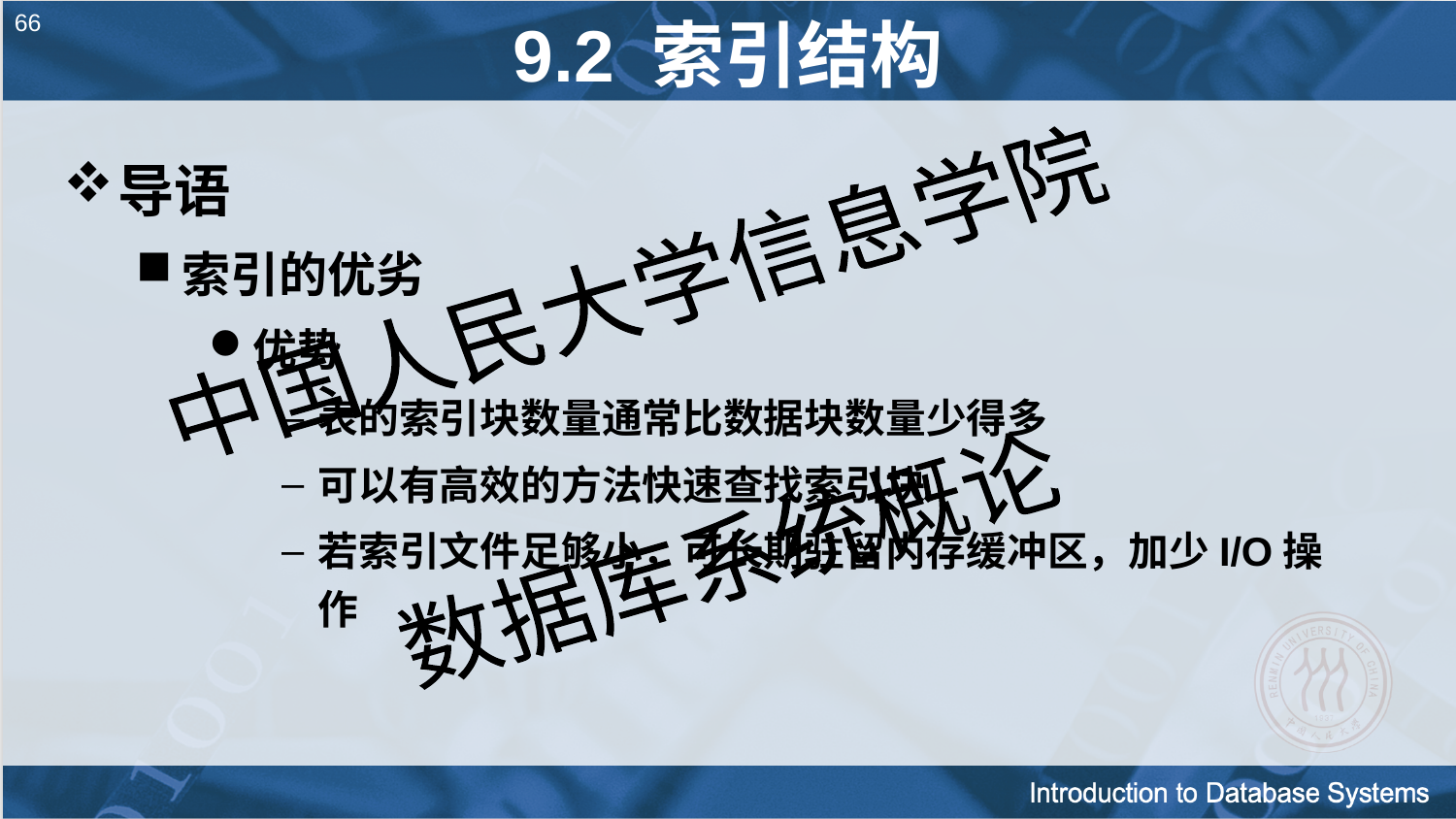

# 66
9.2 索引结构
导语
索引的优劣
优势
表的索引块数量通常比数据块数量少得多
可以有高效的方法快速查找索引块
若索引文件足够小，可长期驻留内存缓冲区，加少I/O操作